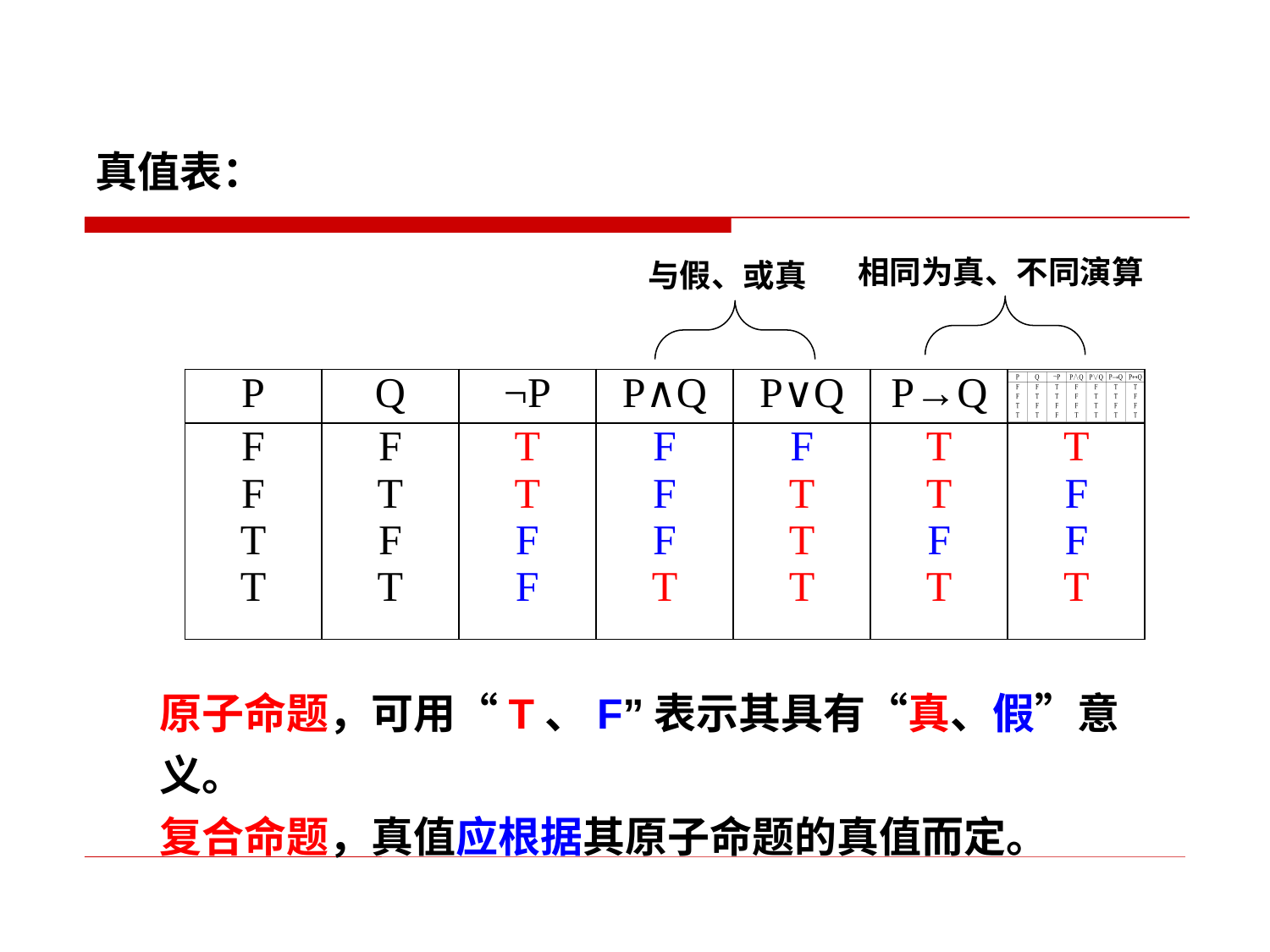

真值表：

相同为真、不同演算
与假、或真

| P | Q | ¬P | P∧Q | P∨Q | P→Q |  |
| --- | --- | --- | --- | --- | --- | --- |
| F F T T | F T F T | T T F F | F F F T | F T T T | T T F T | T F F T |
原子命题，可用“T、F”表示其具有“真、假”意义。
复合命题，真值应根据其原子命题的真值而定。